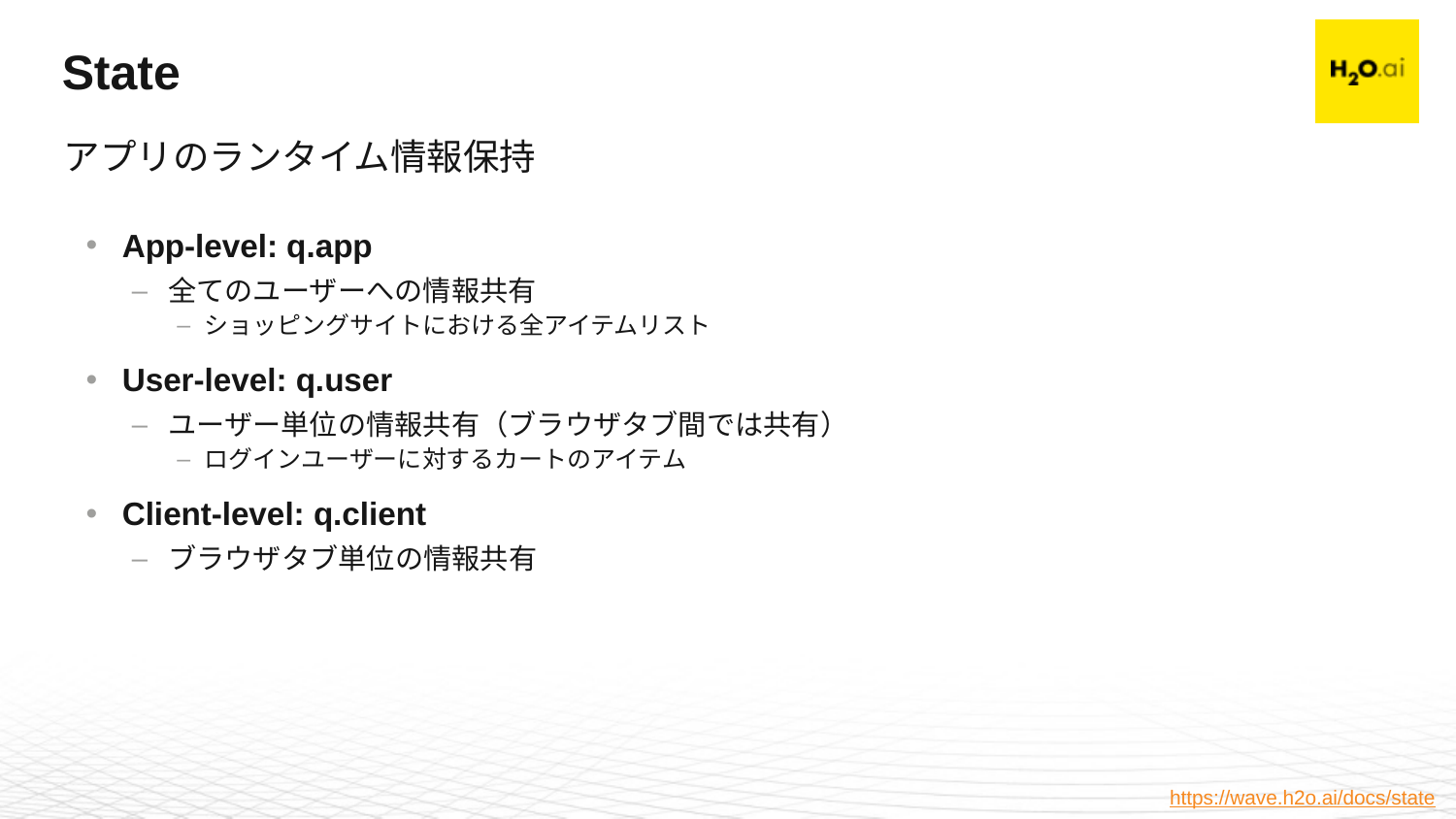

# State
アプリのランタイム情報保持
App-level: q.app
全てのユーザーへの情報共有
ショッピングサイトにおける全アイテムリスト
User-level: q.user
ユーザー単位の情報共有（ブラウザタブ間では共有）
ログインユーザーに対するカートのアイテム
Client-level: q.client
ブラウザタブ単位の情報共有
https://wave.h2o.ai/docs/state